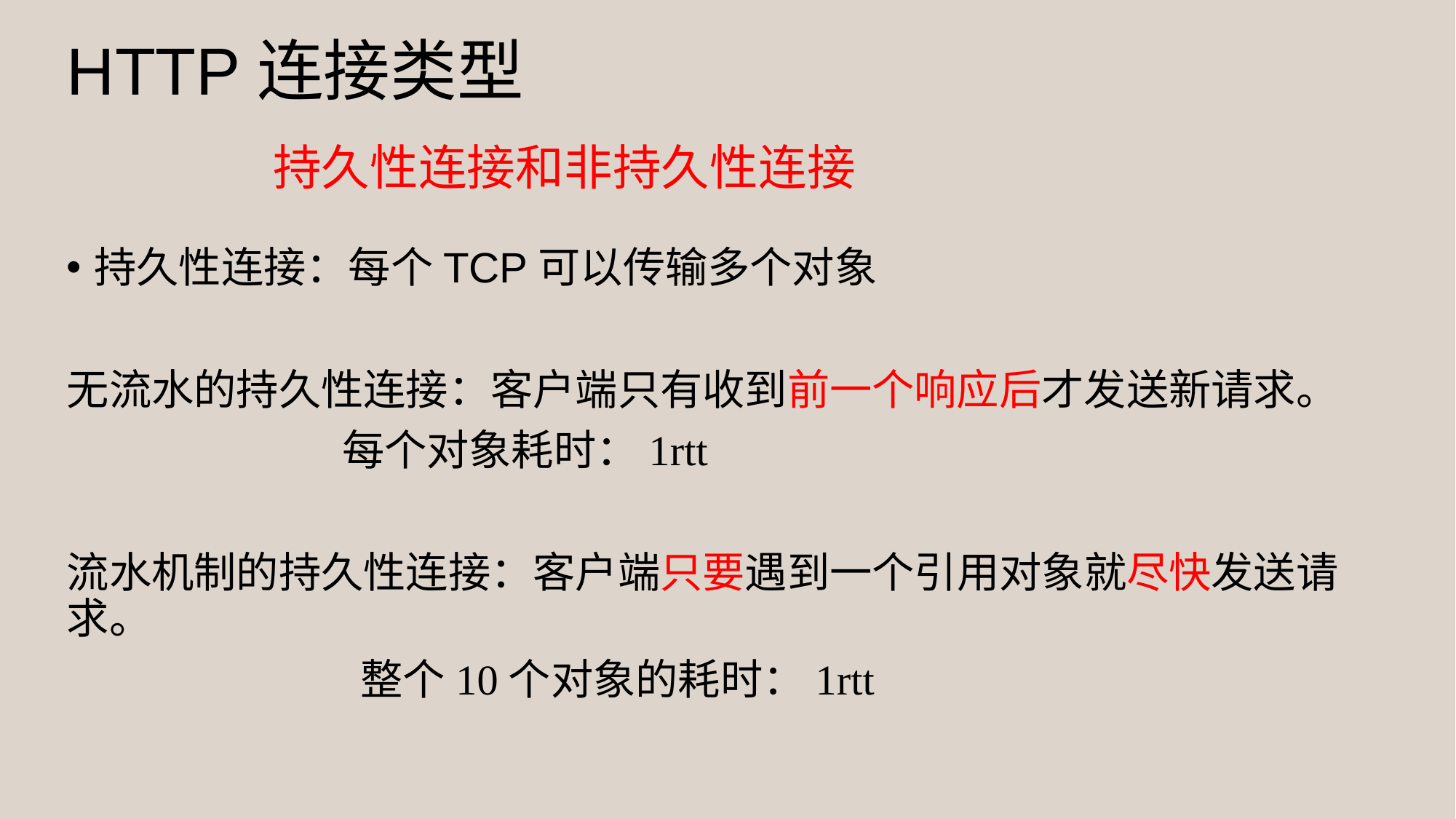

# HTTP连接类型
持久性连接和非持久性连接
持久性连接：每个TCP可以传输多个对象

无流水的持久性连接：客户端只有收到前一个响应后才发送新请求。
                            每个对象耗时：1rtt

流水机制的持久性连接：客户端只要遇到一个引用对象就尽快发送请求。
                              整个10个对象的耗时：1rtt